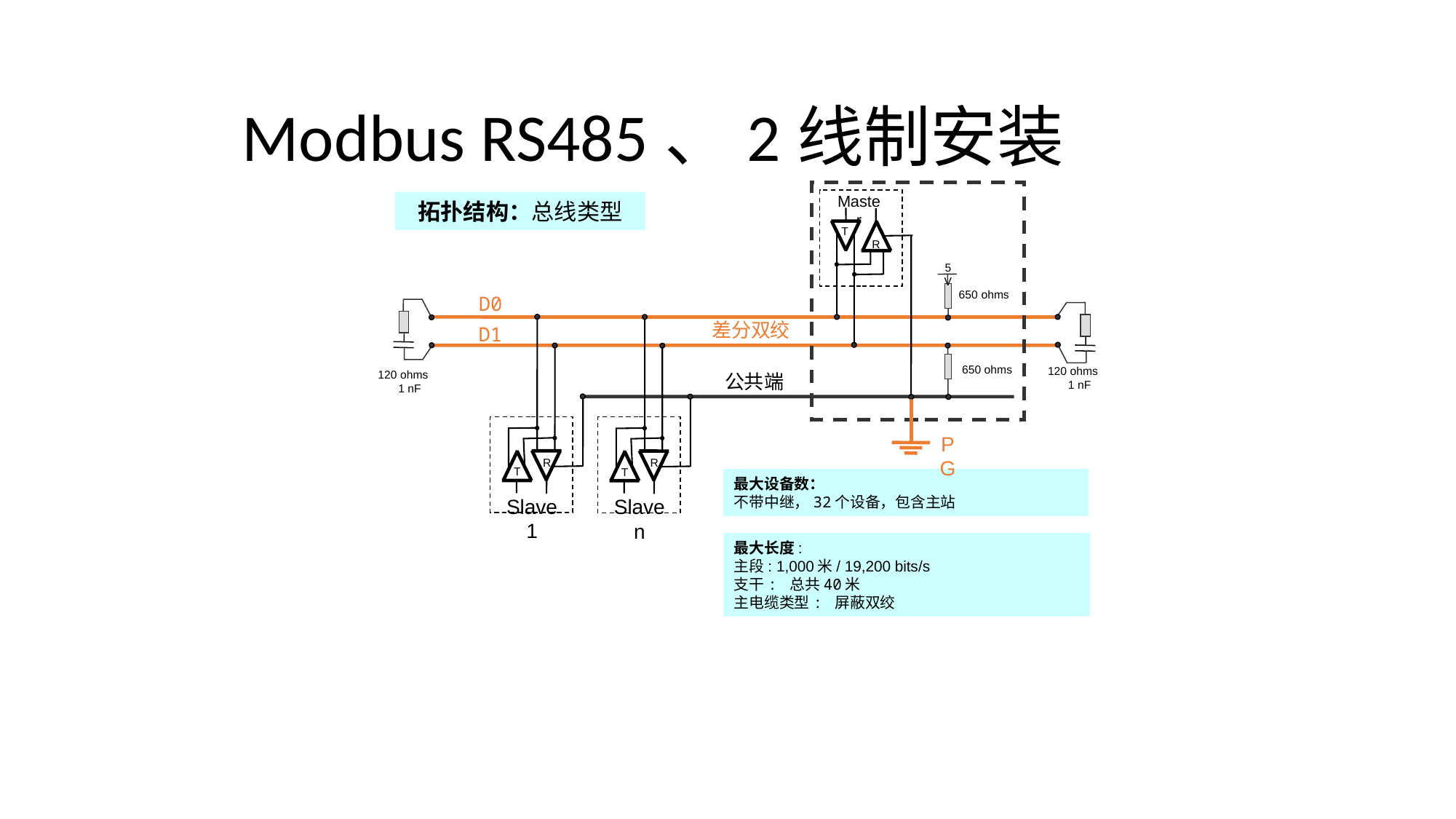

# Modbus RS485、2线制安装

Master

T

R

5 V

650 ohms

650 ohms

拓扑结构：总线类型
D0

120 ohms     1 nF

120 ohms     1 nF

差分双绞

R

T

Slave 1

R

T

Slave n
D1

公共端

PG
最大设备数：
不带中继，32个设备，包含主站
最大长度:
主段: 1,000米/ 19,200 bits/s
支干: 总共40米
主电缆类型: 屏蔽双绞